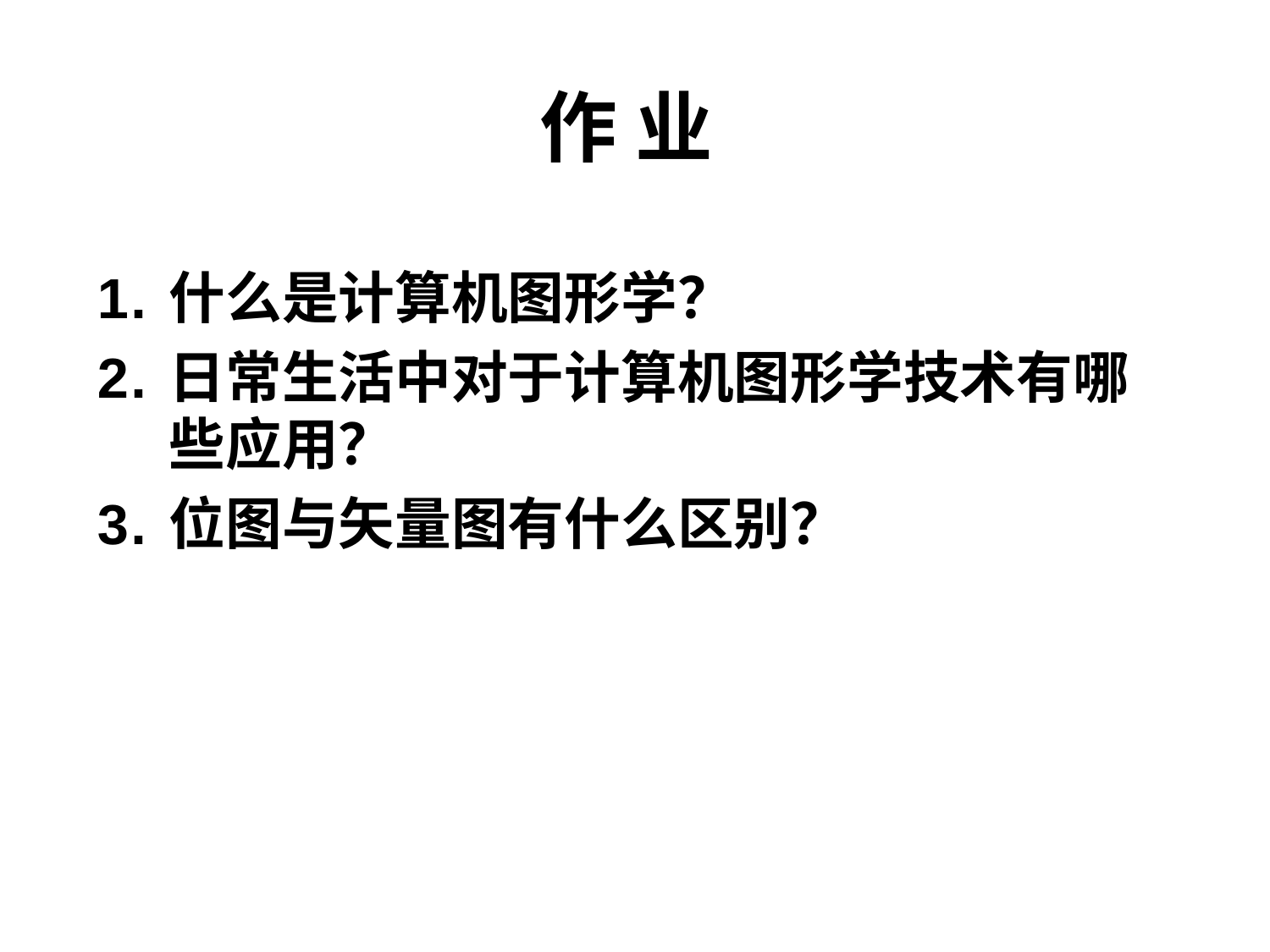

# 作 业
什么是计算机图形学？
日常生活中对于计算机图形学技术有哪些应用？
位图与矢量图有什么区别？